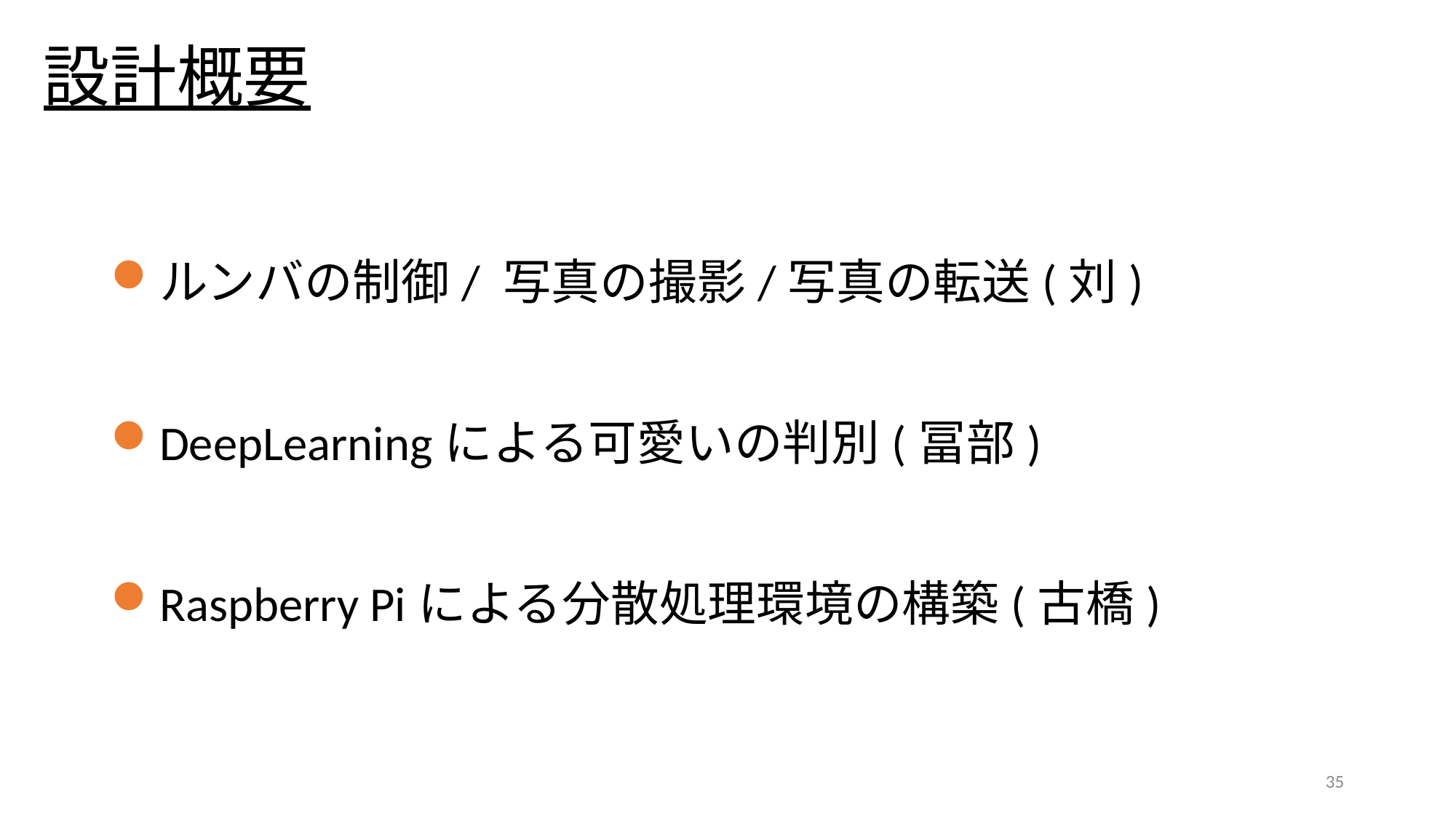

# 設計概要
ルンバの制御/ 写真の撮影/写真の転送(刘)
DeepLearningによる可愛いの判別(冨部)
Raspberry Piによる分散処理環境の構築(古橋)
35